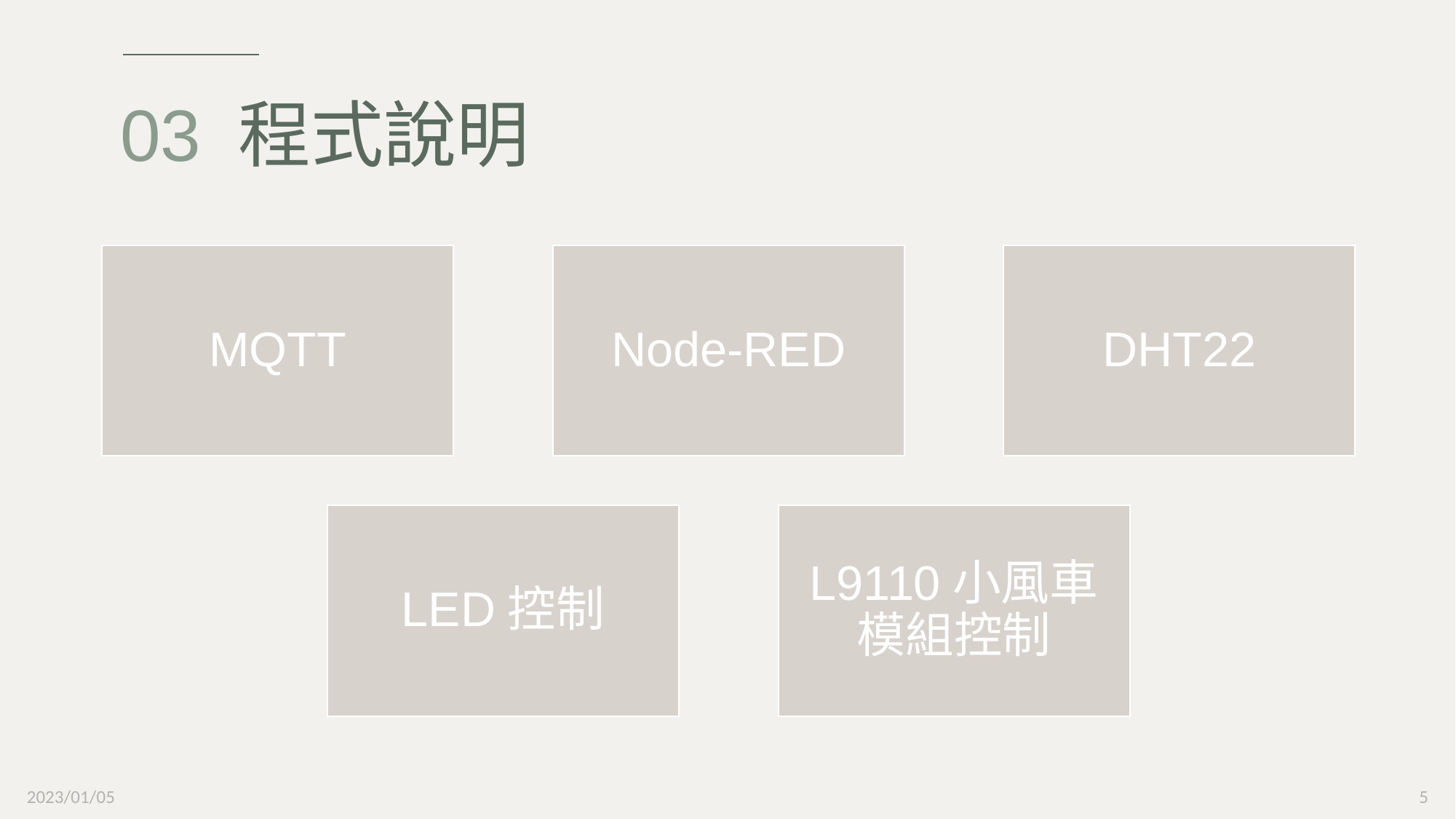

# 03 程式說明
MQTT
Node-RED
DHT22
LED控制
L9110小風車模組控制
2023/01/05
5